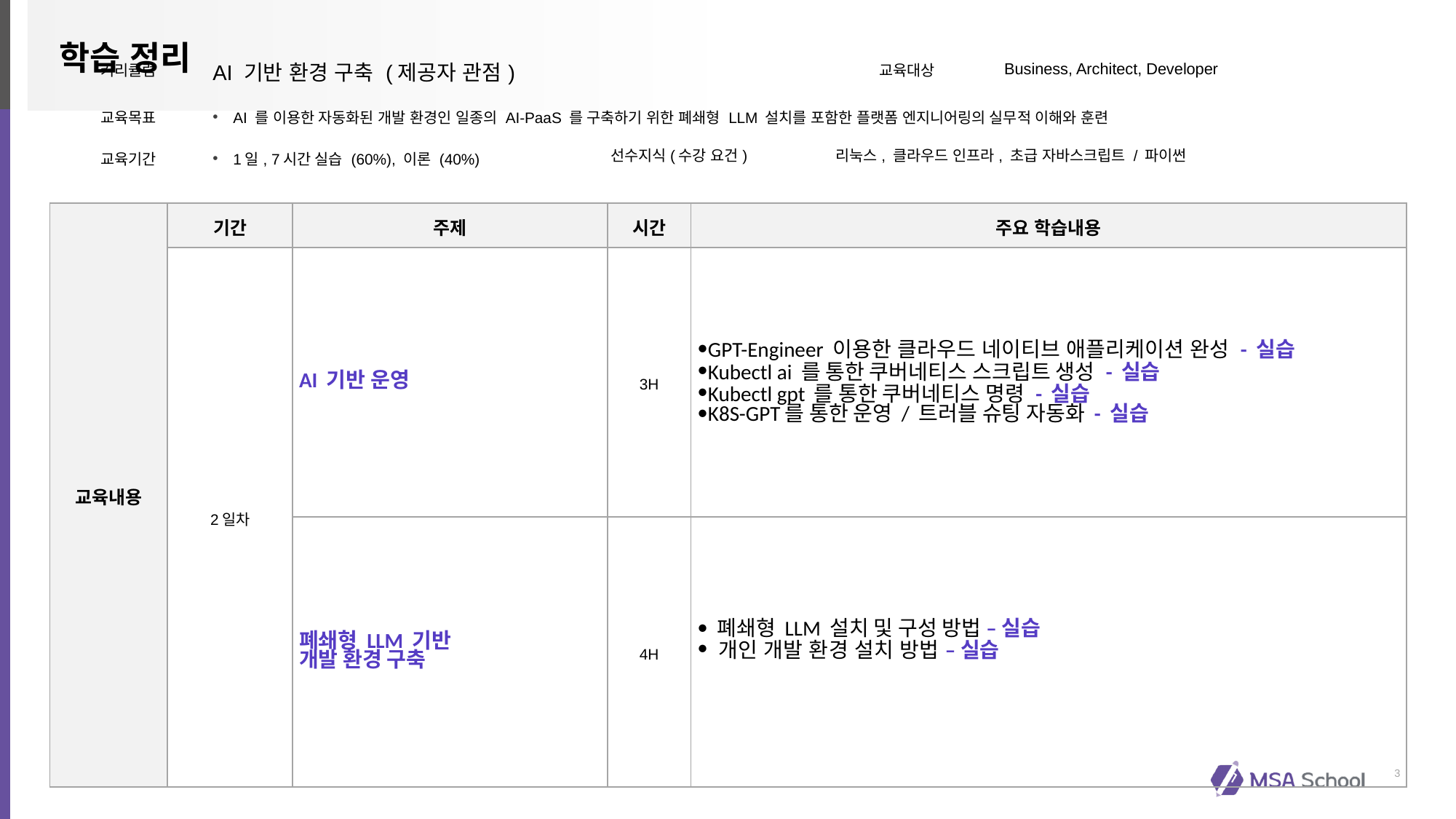

| 커리큘럼 | AI 기반 환경 구축 (제공자 관점) |  | 교육대상 | Business, Architect, Developer |
| --- | --- | --- | --- | --- |
| 교육목표 | AI 를 이용한 자동화된 개발 환경인 일종의 AI-PaaS 를 구축하기 위한 폐쇄형 LLM 설치를 포함한 플랫폼 엔지니어링의 실무적 이해와 훈련 |  |  |  |
| 교육기간 | 1일, 7시간 실습 (60%), 이론 (40%) | 선수지식(수강 요건) | 리눅스, 클라우드 인프라, 초급 자바스크립트 / 파이썬 |  |
| 교육내용 | 기간 | 주제 | 시간 | 주요 학습내용 |
| --- | --- | --- | --- | --- |
|  | 2일차 | AI 기반 운영 | 3H | GPT-Engineer 이용한 클라우드 네이티브 애플리케이션 완성 - 실습 Kubectl ai 를 통한 쿠버네티스 스크립트 생성 - 실습 Kubectl gpt 를 통한 쿠버네티스 명령 - 실습 K8S-GPT를 통한 운영 / 트러블 슈팅 자동화 - 실습 |
|  |  | 폐쇄형 LLM 기반 개발 환경 구축 | 4H | 폐쇄형 LLM 설치 및 구성 방법 – 실습 개인 개발 환경 설치 방법 – 실습 |